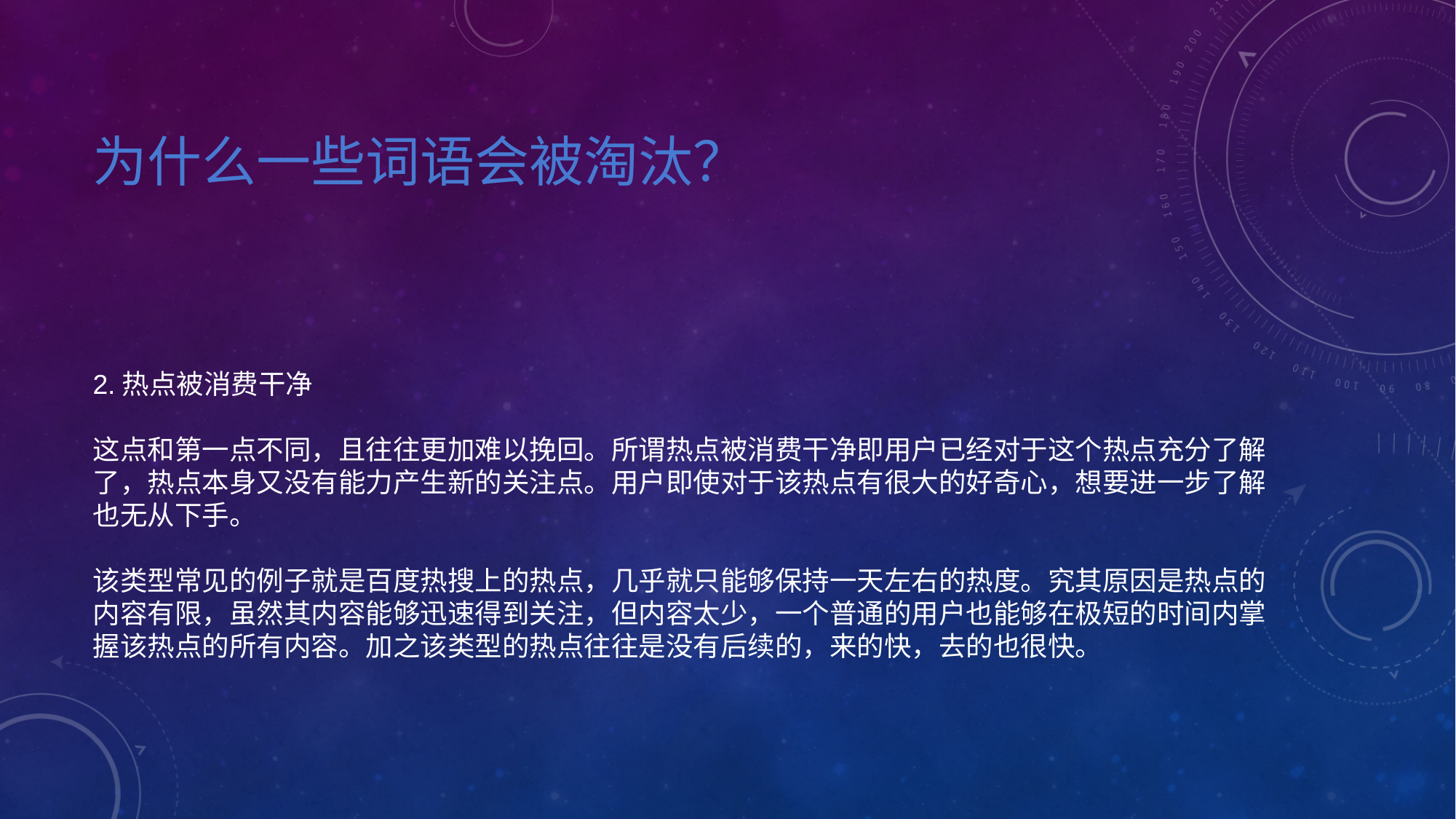

# 为什么一些词语会被淘汰？
2.热点被消费干净
这点和第一点不同，且往往更加难以挽回。所谓热点被消费干净即用户已经对于这个热点充分了解了，热点本身又没有能力产生新的关注点。用户即使对于该热点有很大的好奇心，想要进一步了解也无从下手。
该类型常见的例子就是百度热搜上的热点，几乎就只能够保持一天左右的热度。究其原因是热点的内容有限，虽然其内容能够迅速得到关注，但内容太少，一个普通的用户也能够在极短的时间内掌握该热点的所有内容。加之该类型的热点往往是没有后续的，来的快，去的也很快。